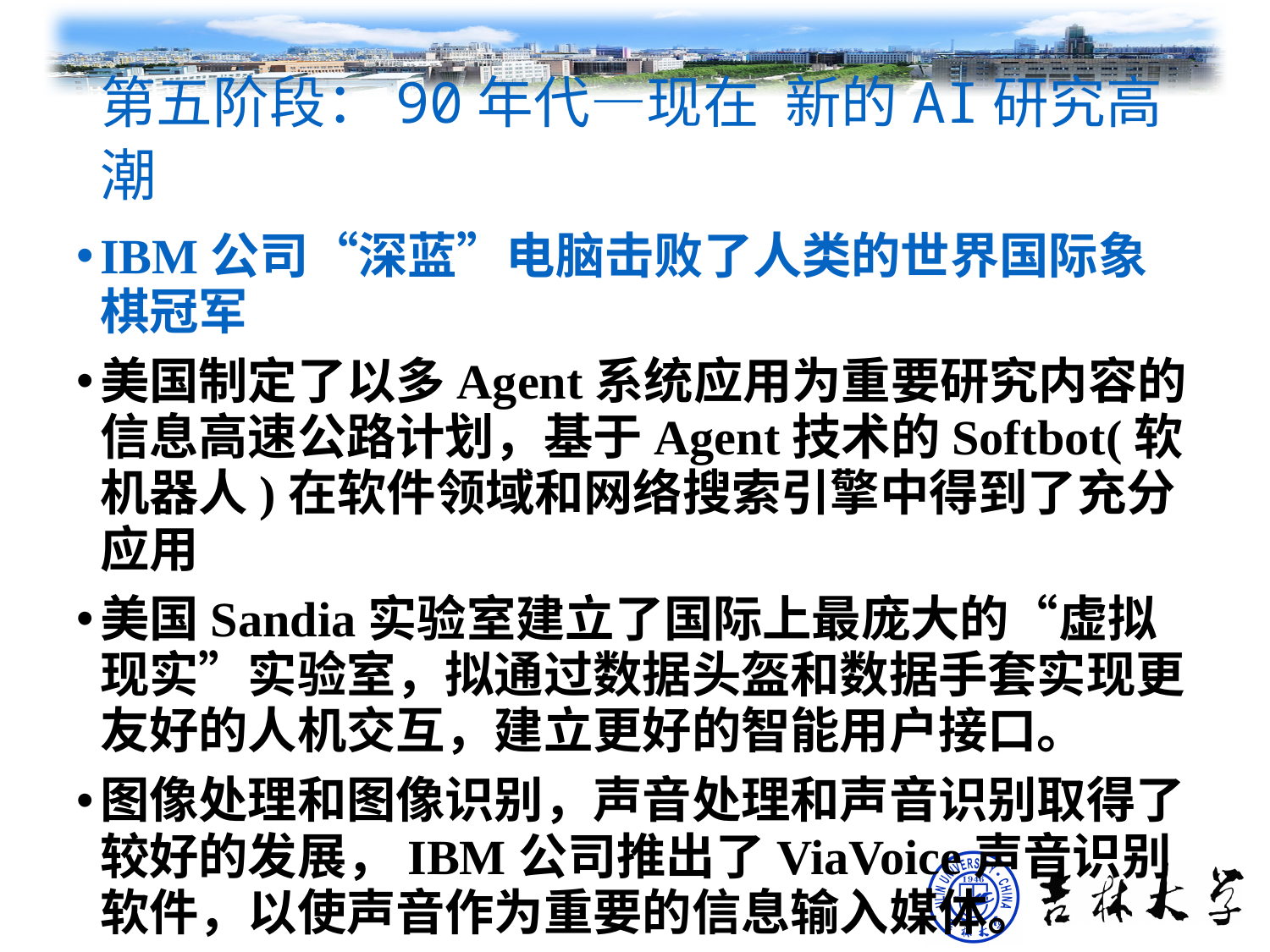

# 第五阶段：90年代—现在  新的AI研究高潮
IBM公司“深蓝”电脑击败了人类的世界国际象棋冠军
美国制定了以多Agent系统应用为重要研究内容的信息高速公路计划，基于Agent技术的Softbot(软机器人)在软件领域和网络搜索引擎中得到了充分应用
美国Sandia实验室建立了国际上最庞大的“虚拟现实”实验室，拟通过数据头盔和数据手套实现更友好的人机交互，建立更好的智能用户接口。
图像处理和图像识别，声音处理和声音识别取得了较好的发展，IBM公司推出了ViaVoice声音识别软件，以使声音作为重要的信息输入媒体。